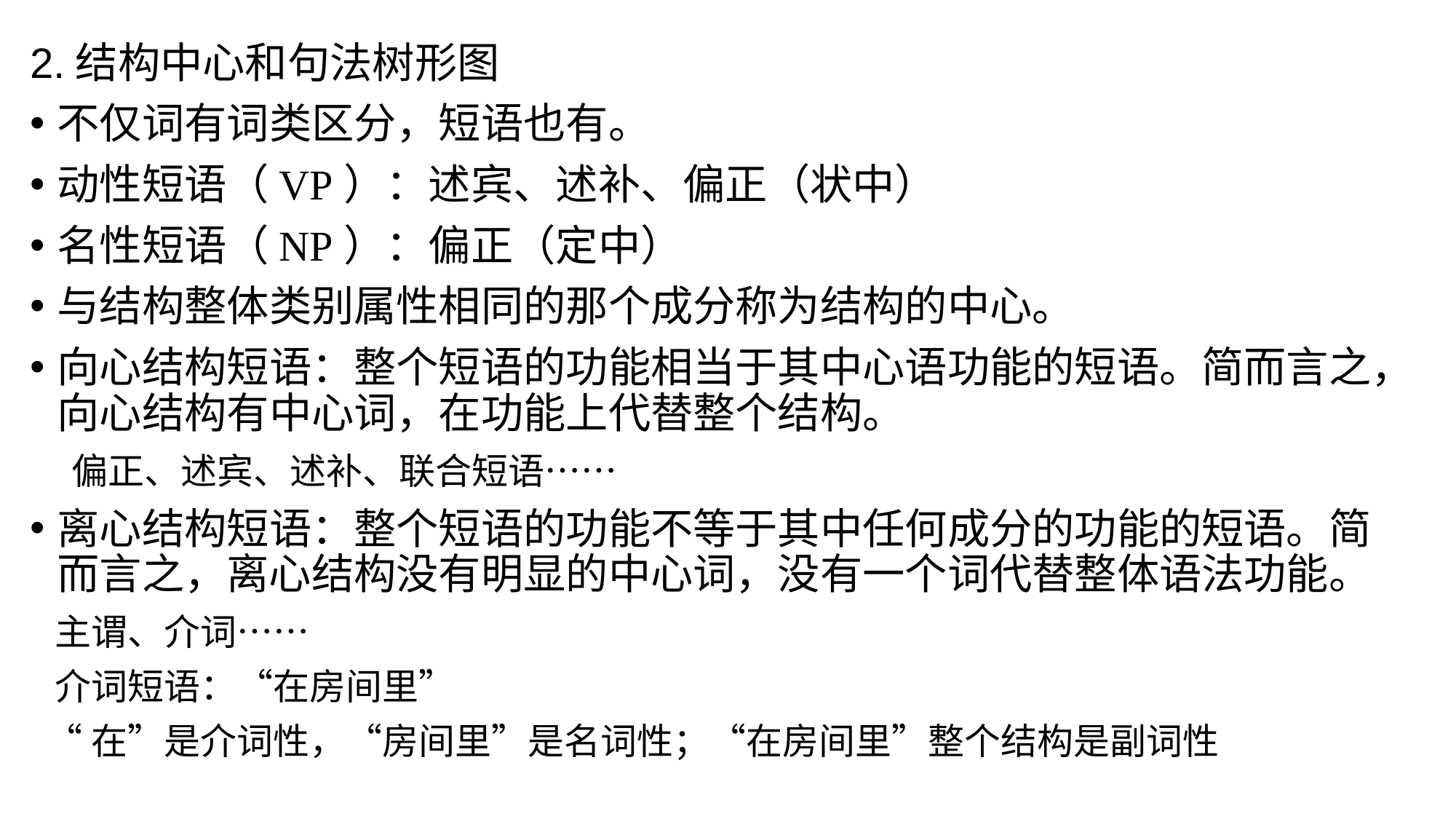

2.结构中心和句法树形图
不仅词有词类区分，短语也有。
动性短语（VP）：述宾、述补、偏正（状中）
名性短语（NP）：偏正（定中）
与结构整体类别属性相同的那个成分称为结构的中心。
向心结构短语：整个短语的功能相当于其中心语功能的短语。简而言之，向心结构有中心词，在功能上代替整个结构。
    偏正、述宾、述补、联合短语……
离心结构短语：整个短语的功能不等于其中任何成分的功能的短语。简而言之，离心结构没有明显的中心词，没有一个词代替整体语法功能。
  主谓、介词……
  介词短语：“在房间里”
  “在”是介词性，“房间里”是名词性；“在房间里”整个结构是副词性